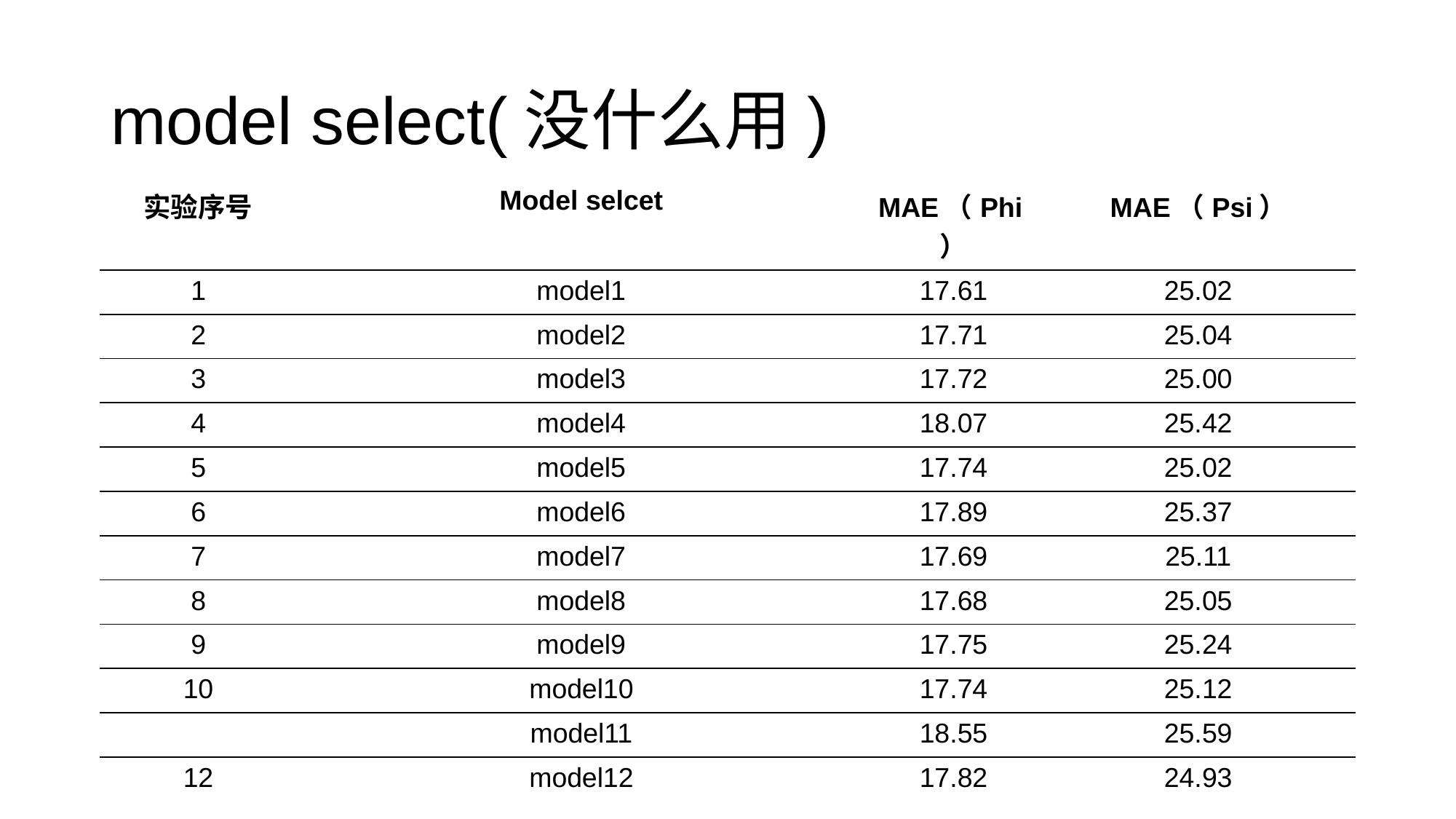

# model select(没什么用)
| 实验序号 | Model selcet | MAE（Phi） | MAE（Psi） |
| --- | --- | --- | --- |
| 1 | model1 | 17.61 | 25.02 |
| 2 | model2 | 17.71 | 25.04 |
| 3 | model3 | 17.72 | 25.00 |
| 4 | model4 | 18.07 | 25.42 |
| 5 | model5 | 17.74 | 25.02 |
| 6 | model6 | 17.89 | 25.37 |
| 7 | model7 | 17.69 | 25.11 |
| 8 | model8 | 17.68 | 25.05 |
| 9 | model9 | 17.75 | 25.24 |
| 10 | model10 | 17.74 | 25.12 |
|  | model11 | 18.55 | 25.59 |
| 12 | model12 | 17.82 | 24.93 |